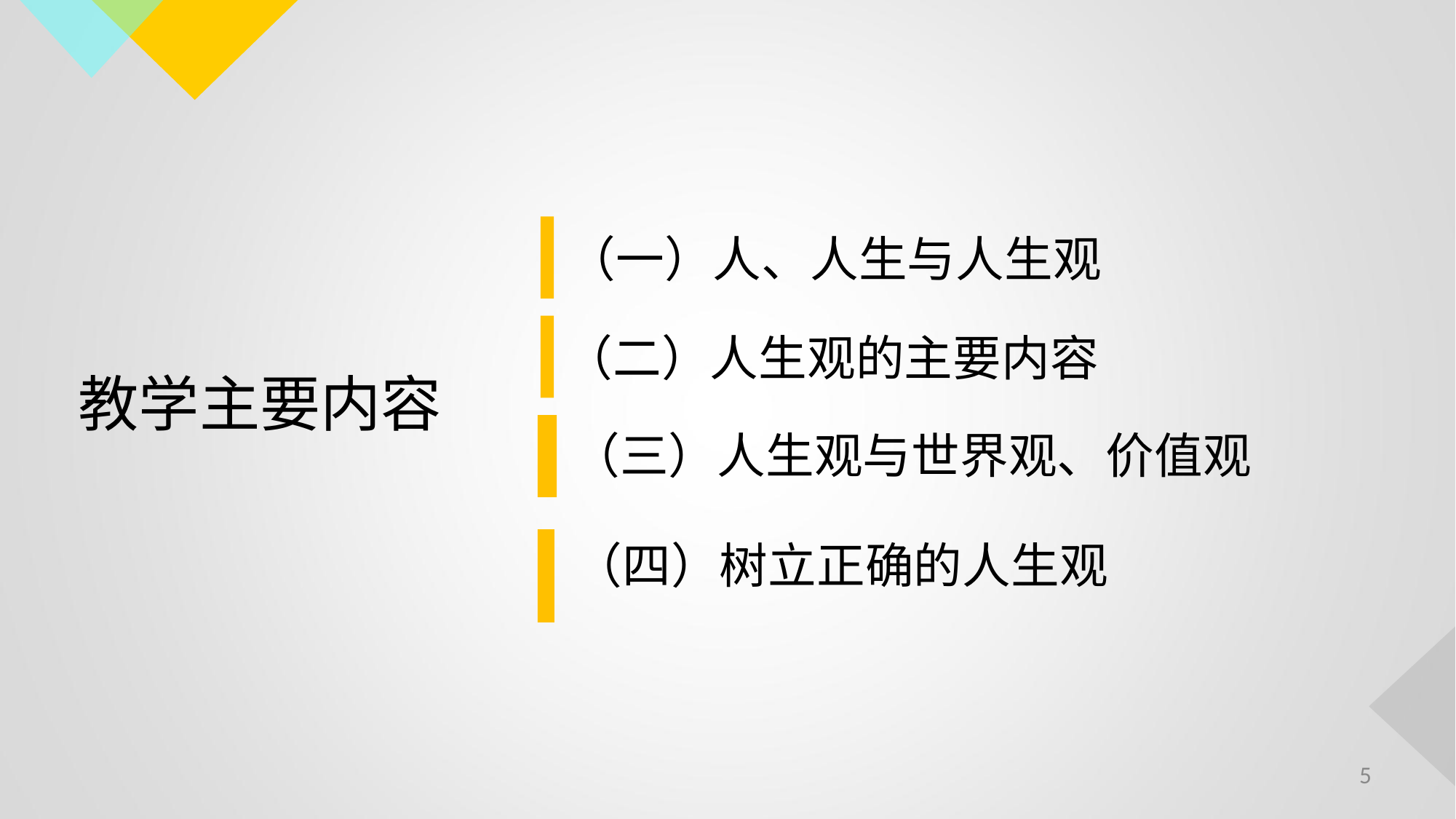

（一）人、人生与人生观
教学主要内容

（三）人生观与世界观、价值观
 （四）树立正确的人生观

（二）人生观的主要内容
5